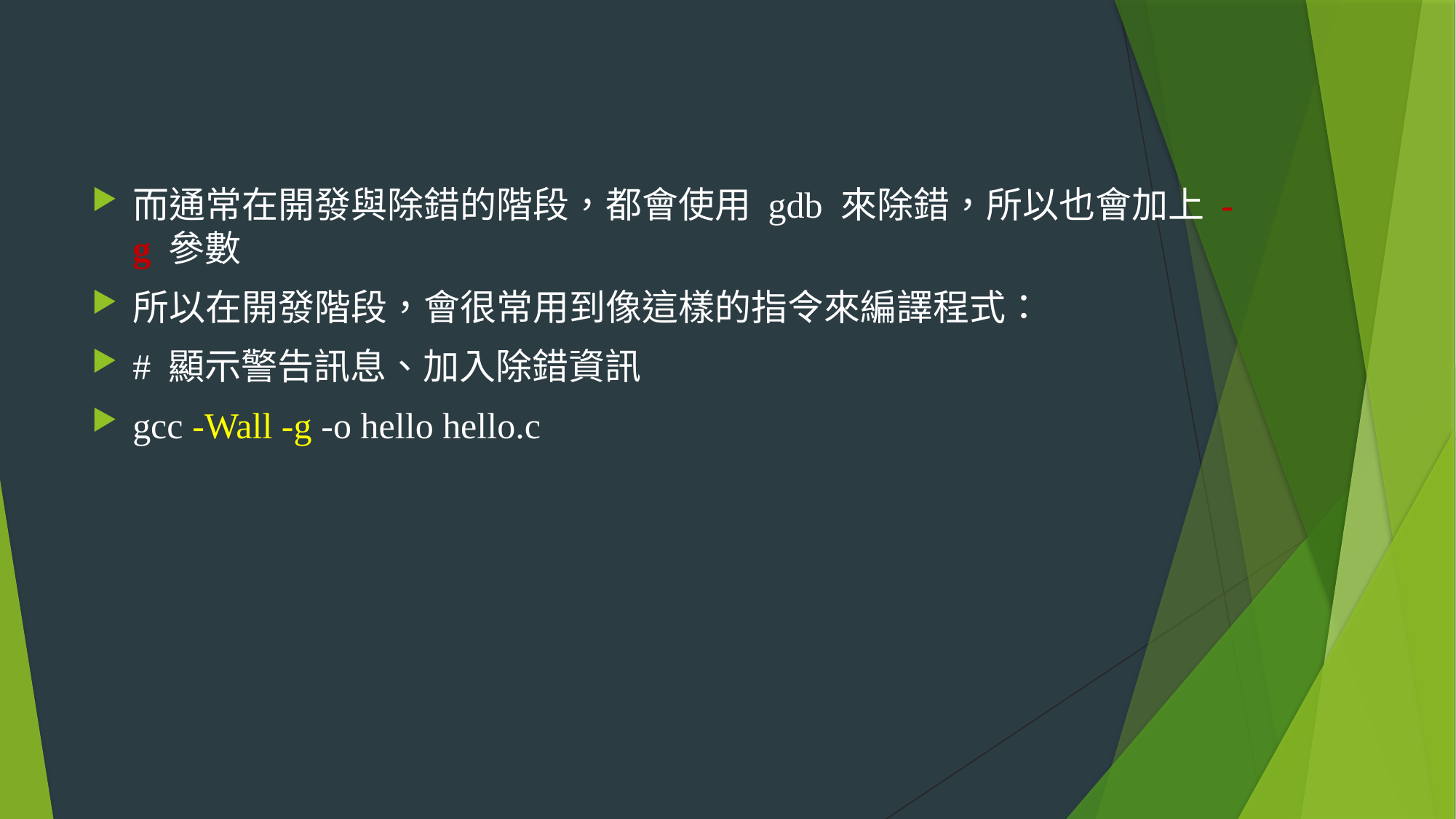

#
而通常在開發與除錯的階段，都會使用 gdb 來除錯，所以也會加上 -g 參數
所以在開發階段，會很常用到像這樣的指令來編譯程式：
# 顯示警告訊息、加入除錯資訊
gcc -Wall -g -o hello hello.c